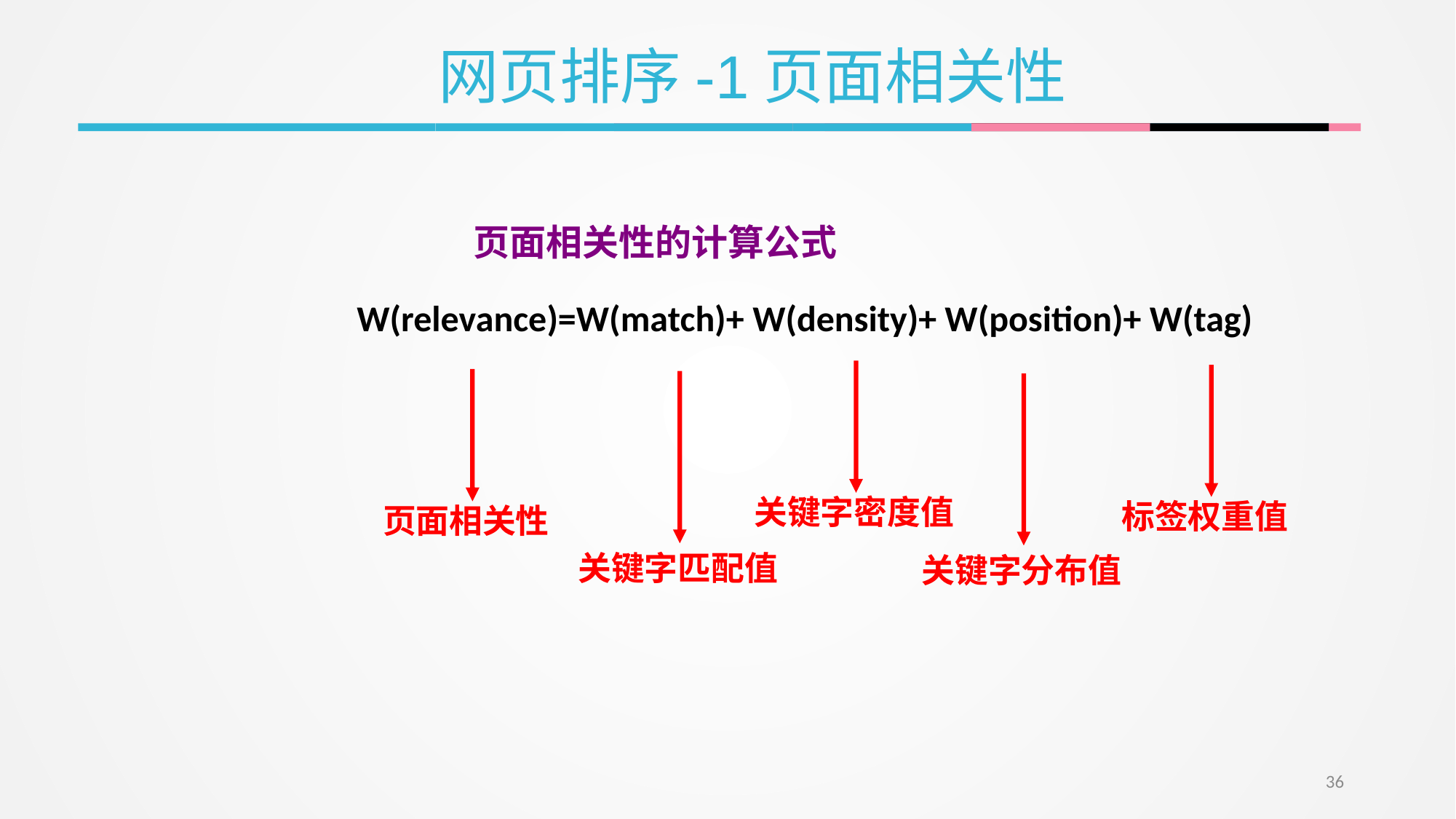

网页排序-1页面相关性

页面相关性的计算公式
W(relevance)=W(match)+ W(density)+ W(position)+ W(tag)

 关键字密度值

  标签权重值

  页面相关性

 关键字匹配值

 关键字分布值
36